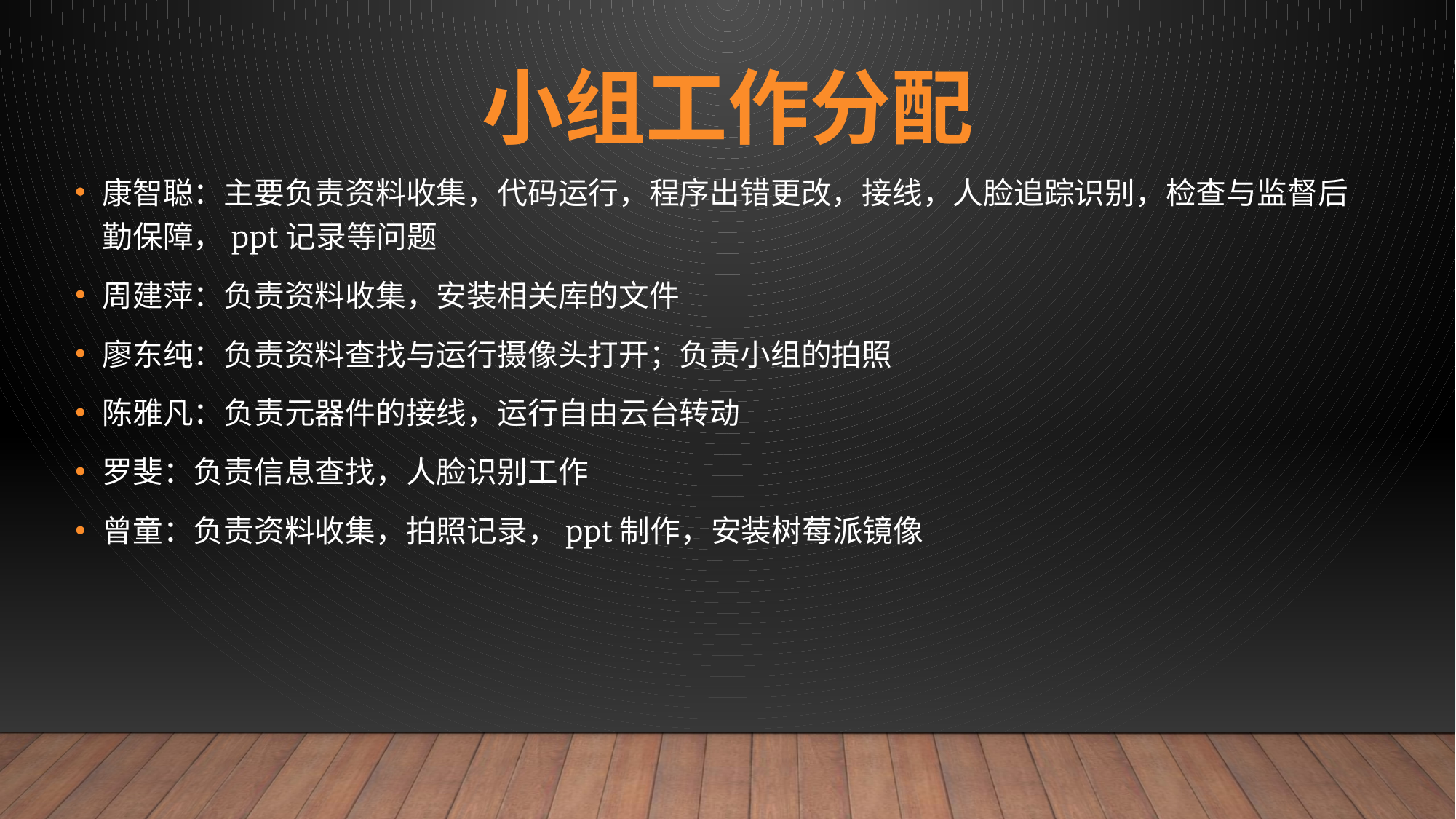

# 小组工作分配
康智聪：主要负责资料收集，代码运行，程序出错更改，接线，人脸追踪识别，检查与监督后勤保障，ppt记录等问题
周建萍：负责资料收集，安装相关库的文件
廖东纯：负责资料查找与运行摄像头打开；负责小组的拍照
陈雅凡：负责元器件的接线，运行自由云台转动
罗斐：负责信息查找，人脸识别工作
曾童：负责资料收集，拍照记录，ppt制作，安装树莓派镜像